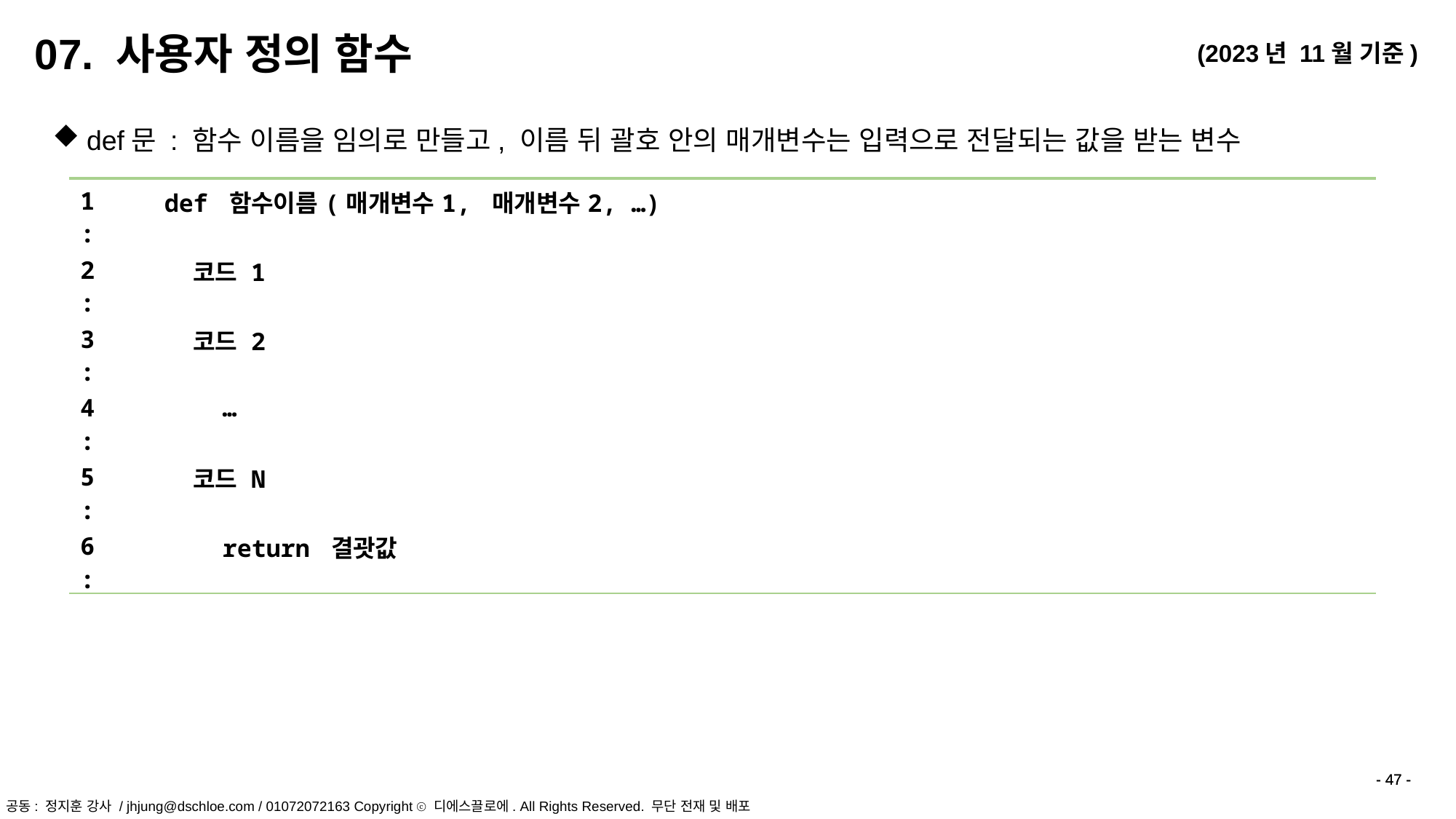

07. 사용자 정의 함수
def문 : 함수 이름을 임의로 만들고, 이름 뒤 괄호 안의 매개변수는 입력으로 전달되는 값을 받는 변수
| 1 : | def 함수이름(매개변수1, 매개변수2, …) |
| --- | --- |
| 2 : | 코드 1 |
| 3 : | 코드 2 |
| 4 : | … |
| 5 : | 코드 N |
| 6 : | return 결괏값 |
- 47 -